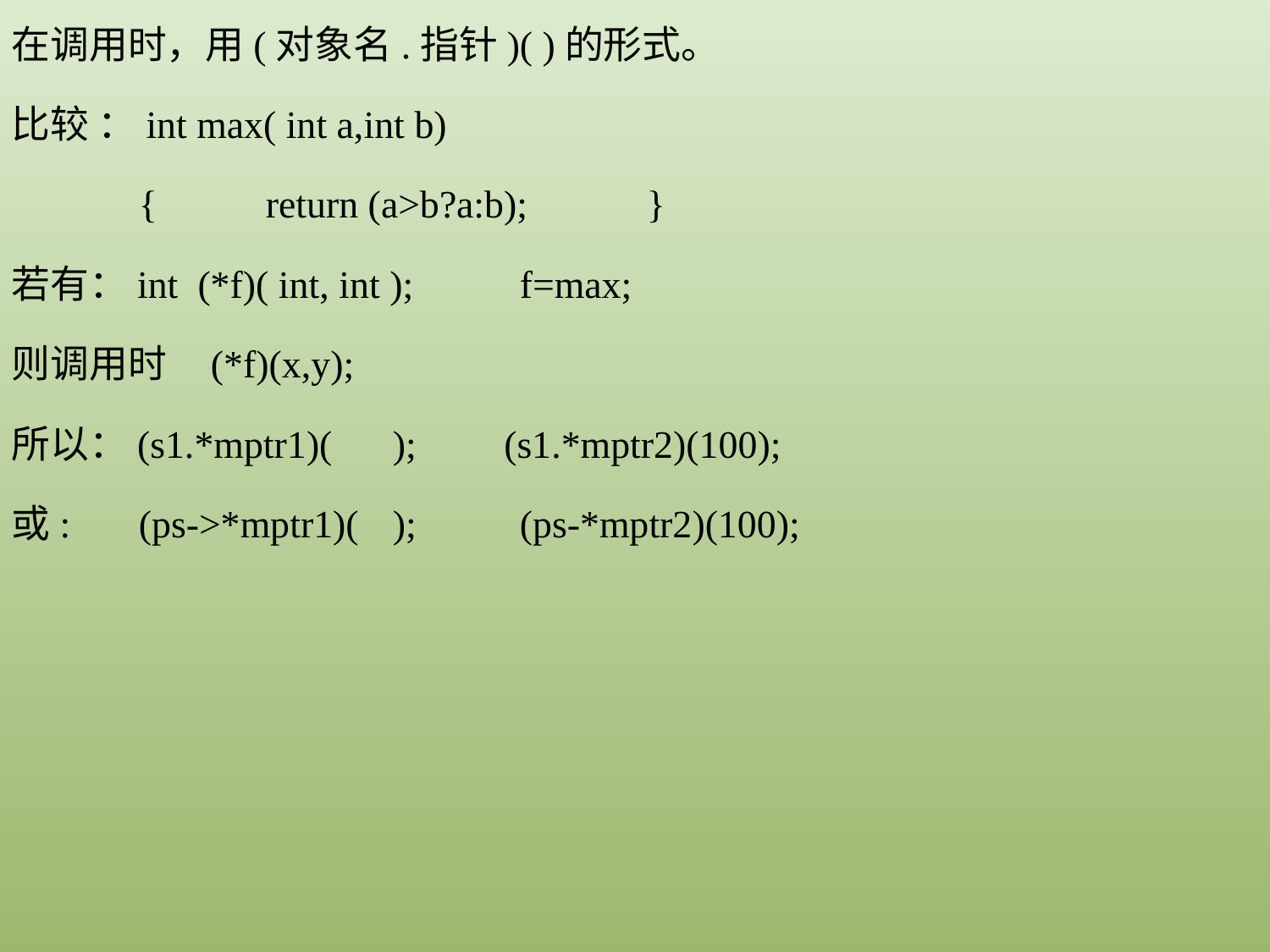

在调用时，用(对象名.指针)( )的形式。
比较 ：int max( int a,int b)
	{	return (a>b?a:b);	}
若有：int  (*f)( int, int ); 	f=max;
则调用时    (*f)(x,y);
所以：(s1.*mptr1)(	);         (s1.*mptr2)(100);
或:	(ps->*mptr1)(	);	(ps-*mptr2)(100);
833